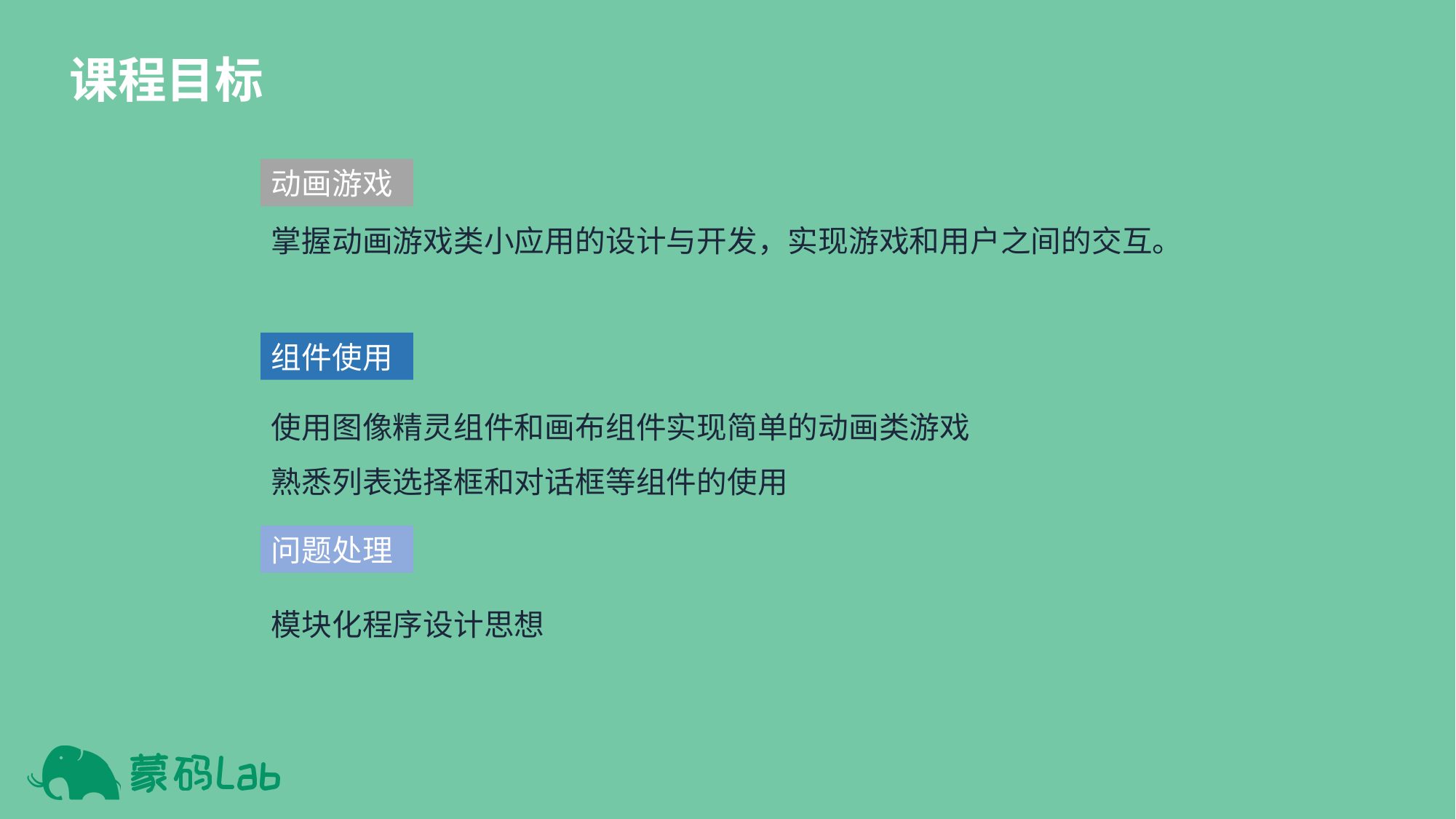

课程目标
动画游戏
掌握动画游戏类小应用的设计与开发，实现游戏和用户之间的交互。
组件使用
使用图像精灵组件和画布组件实现简单的动画类游戏
熟悉列表选择框和对话框等组件的使用
问题处理
模块化程序设计思想